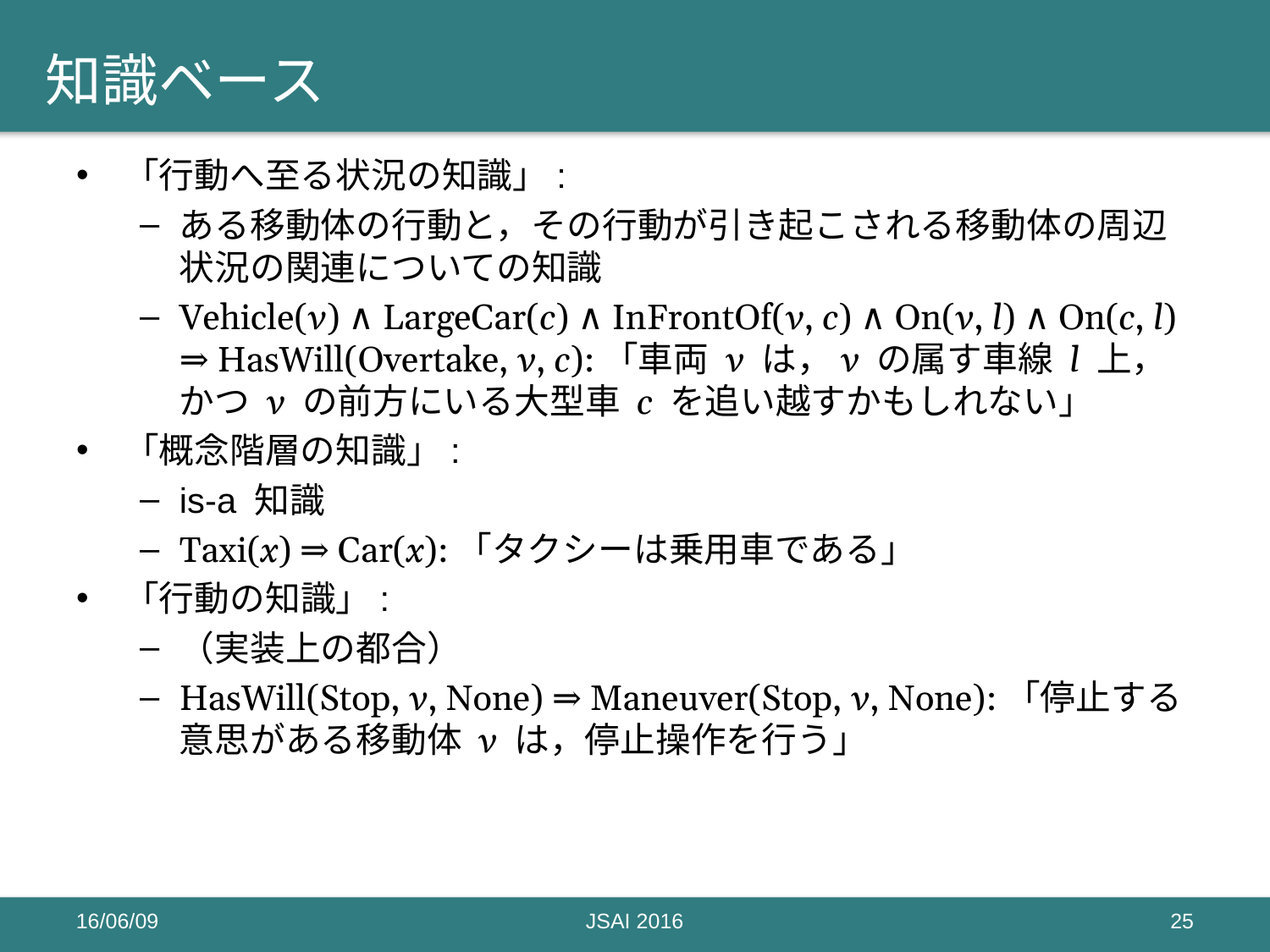

# 知識ベース
「行動へ至る状況の知識」:
ある移動体の行動と，その行動が引き起こされる移動体の周辺状況の関連についての知識
Vehicle(v) ∧ LargeCar(c) ∧ InFrontOf(v, c) ∧ On(v, l) ∧ On(c, l) ⇒ HasWill(Overtake, v, c):「車両 v は，v の属す車線 l 上，かつ v の前方にいる大型車 c を追い越すかもしれない」
「概念階層の知識」:
is-a 知識
Taxi(x) ⇒ Car(x):「タクシーは乗用車である」
「行動の知識」:
（実装上の都合）
HasWill(Stop, v, None) ⇒ Maneuver(Stop, v, None):「停止する意思がある移動体 v は，停止操作を行う」
16/06/09
JSAI 2016
25